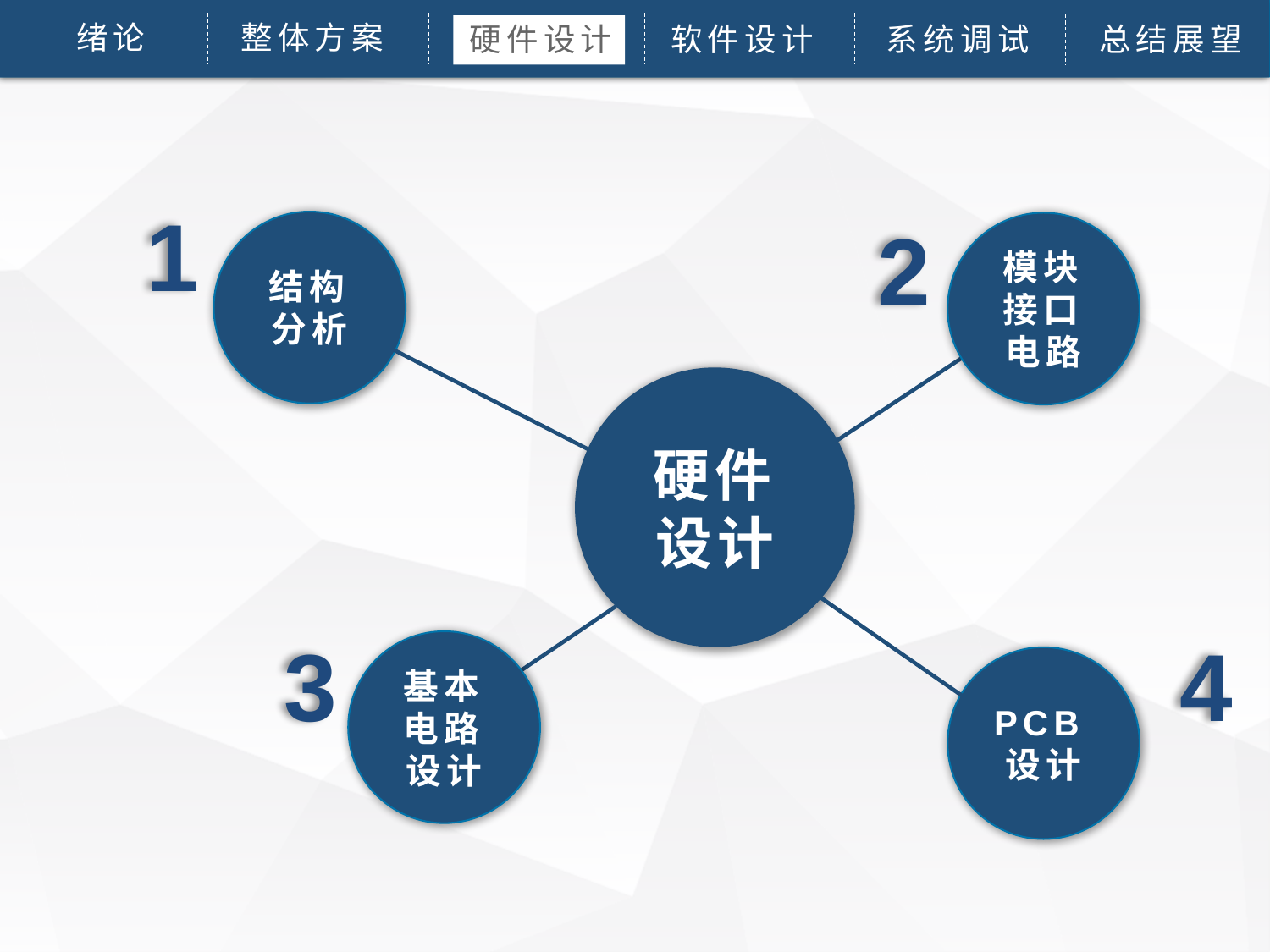

整体方案
   绪论
论文绪论
研究背景
研究方法
硬件设计
研究结果
软件设计
问题讨论
系统调试
论文总结
总结展望

1
2
结构分析
模块接口电路
硬件设计
3
4
基本电路设计
PCB设计